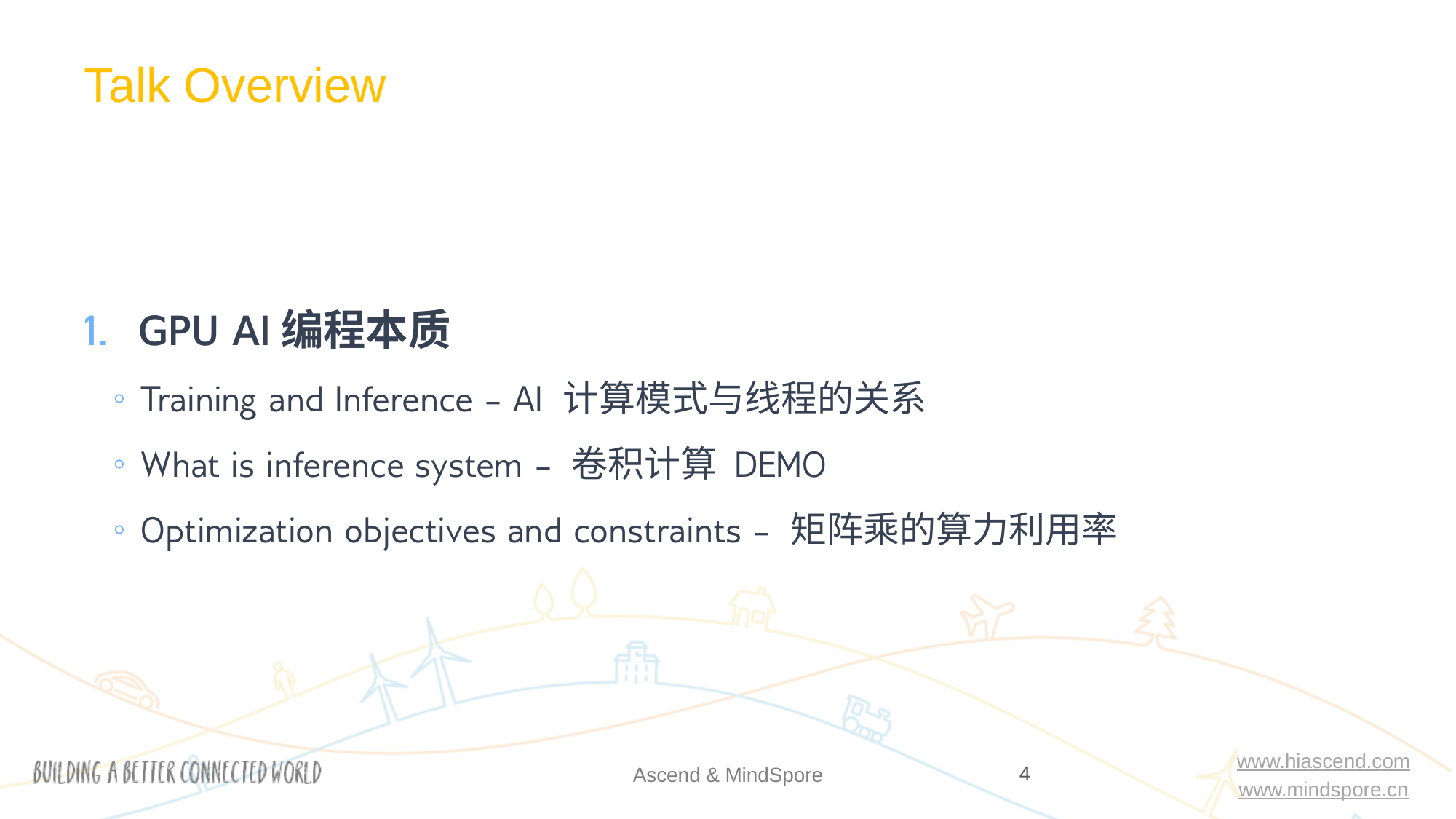

Talk Overview
GPU AI编程本质
Training and Inference – AI 计算模式与线程的关系
What is inference system – 卷积计算 DEMO
Optimization objectives and constraints – 矩阵乘的算力利用率